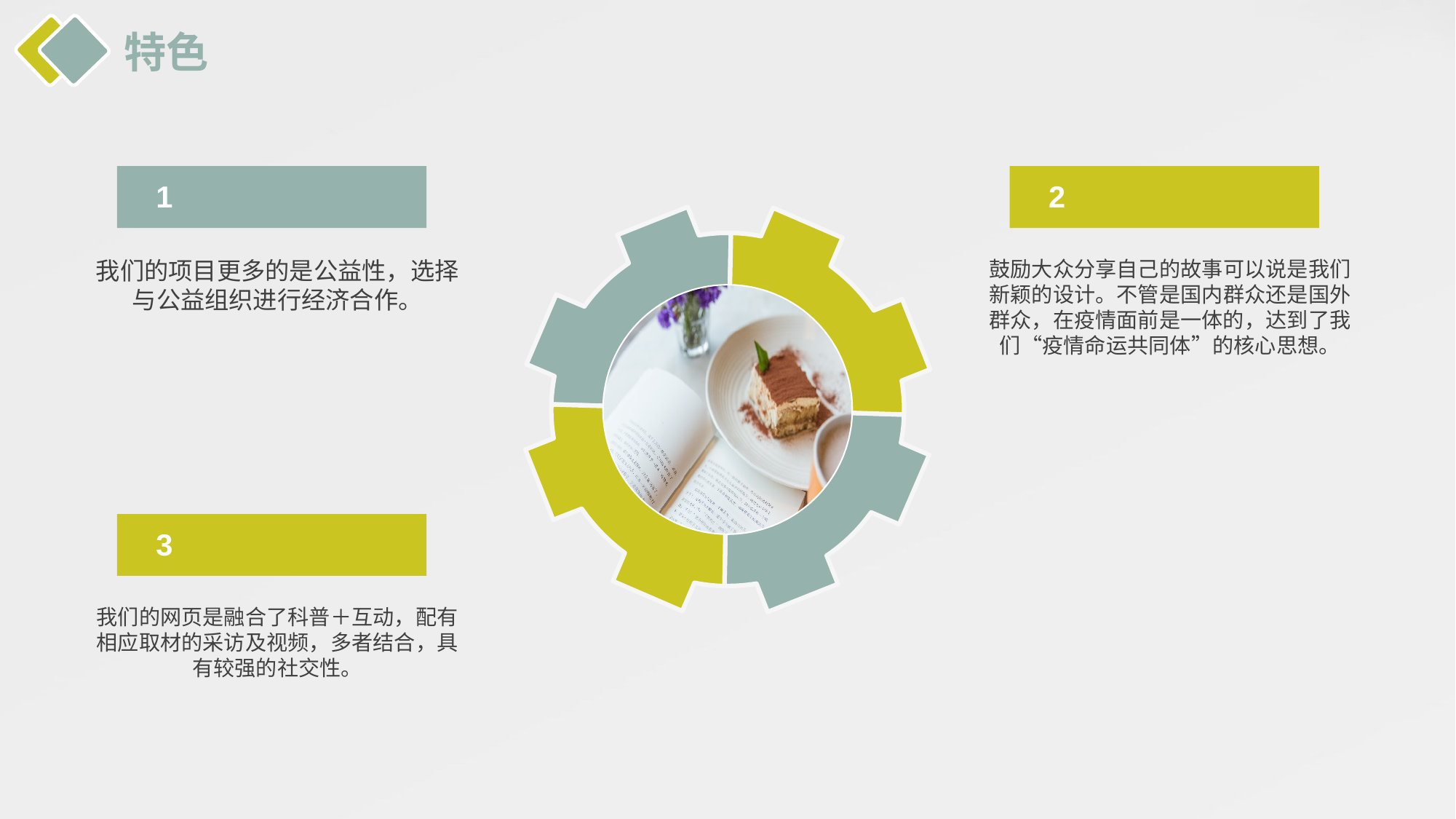

特色

1

2

我们的项目更多的是公益性，选择与公益组织进行经济合作。
鼓励大众分享自己的故事可以说是我们新颖的设计。不管是国内群众还是国外群众，在疫情面前是一体的，达到了我们“疫情命运共同体”的核心思想。

3
我们的网页是融合了科普＋互动，配有相应取材的采访及视频，多者结合，具有较强的社交性。